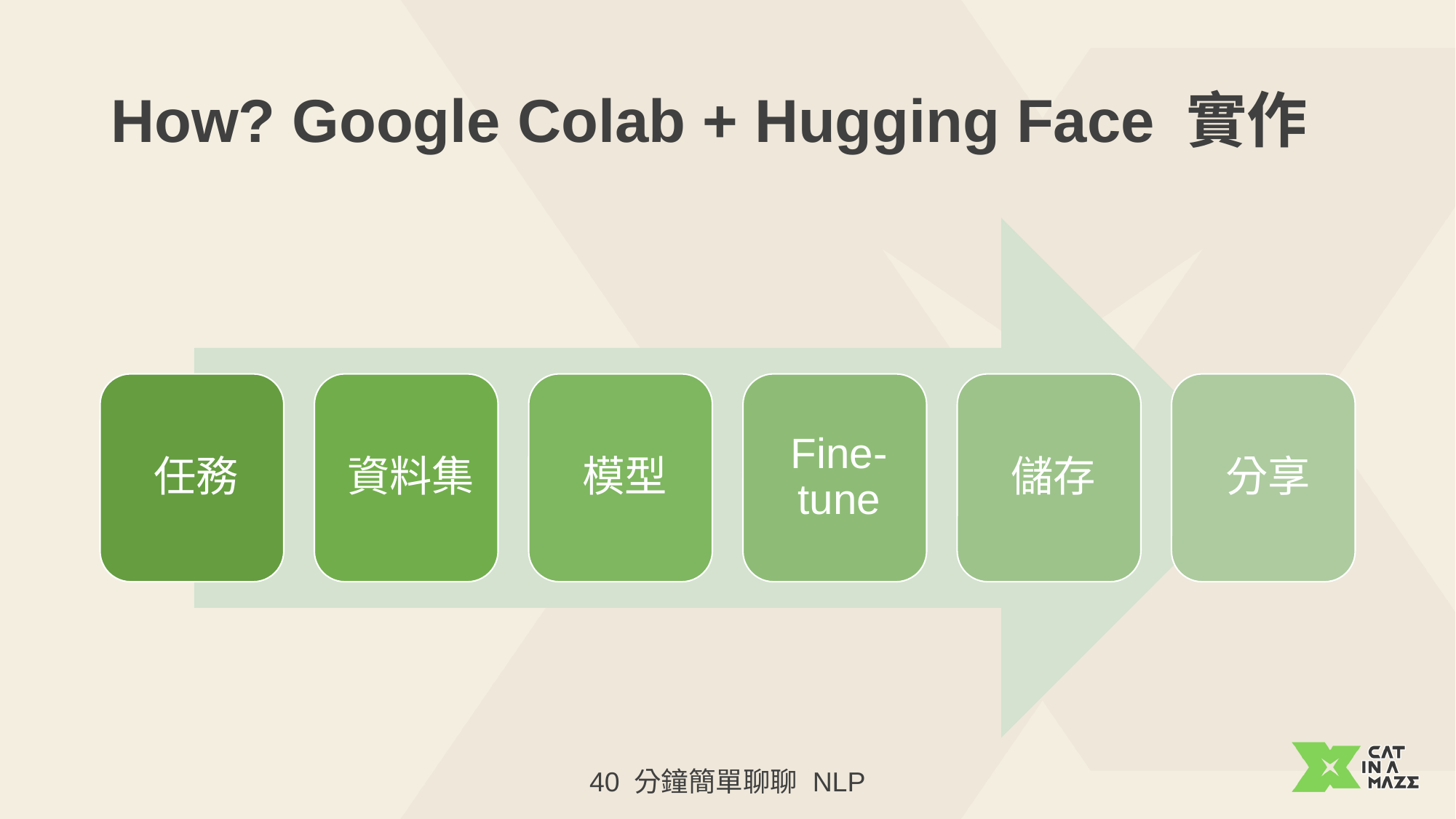

# How? Google Colab + Hugging Face 實作
任務
資料集
模型
Fine-tune
儲存
分享
40 分鐘簡單聊聊 NLP